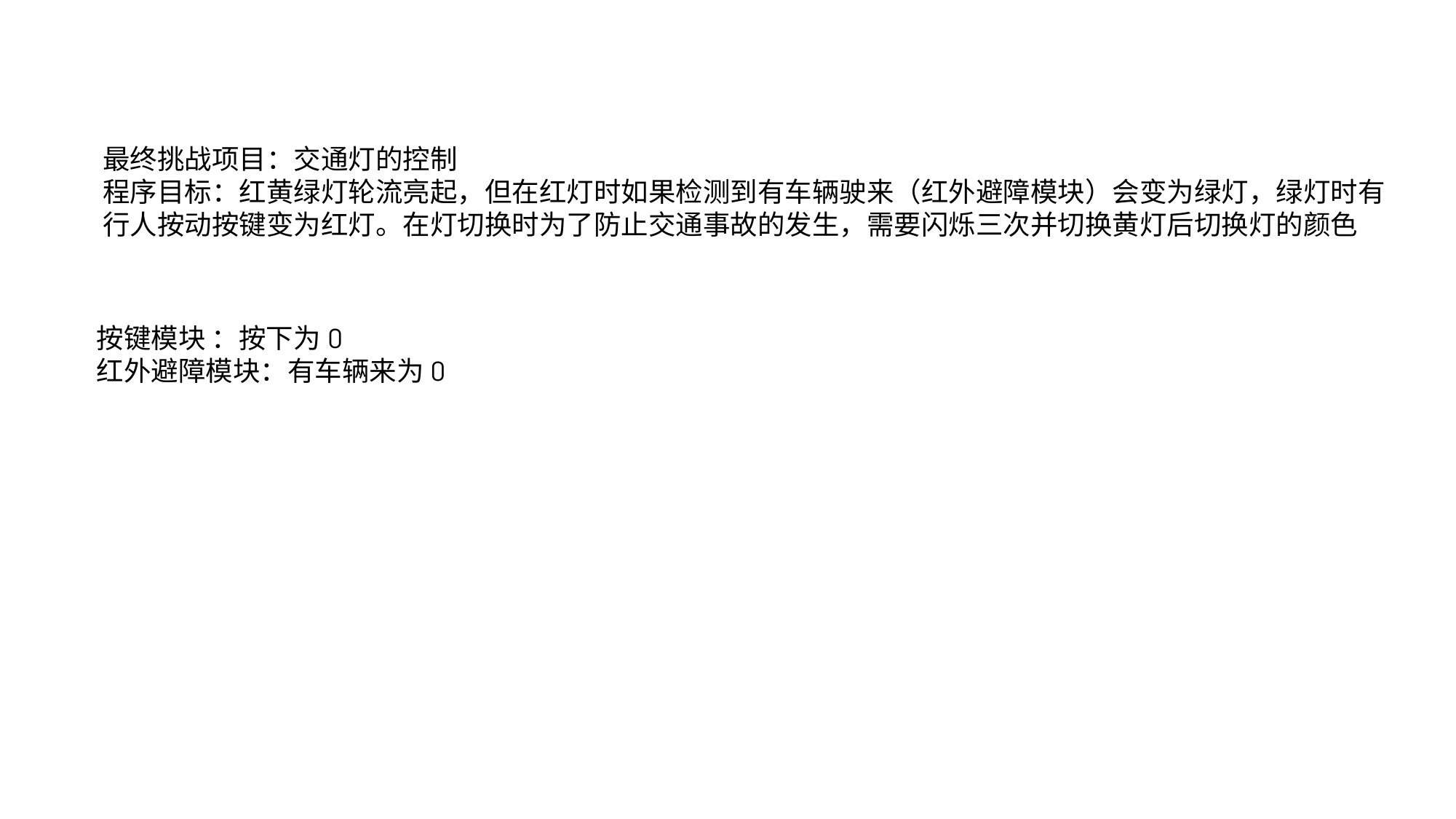

最终挑战项目：交通灯的控制
程序目标：红黄绿灯轮流亮起，但在红灯时如果检测到有车辆驶来（红外避障模块）会变为绿灯，绿灯时有
行人按动按键变为红灯。在灯切换时为了防止交通事故的发生，需要闪烁三次并切换黄灯后切换灯的颜色
按键模块 ：按下为0
红外避障模块：有车辆来为0